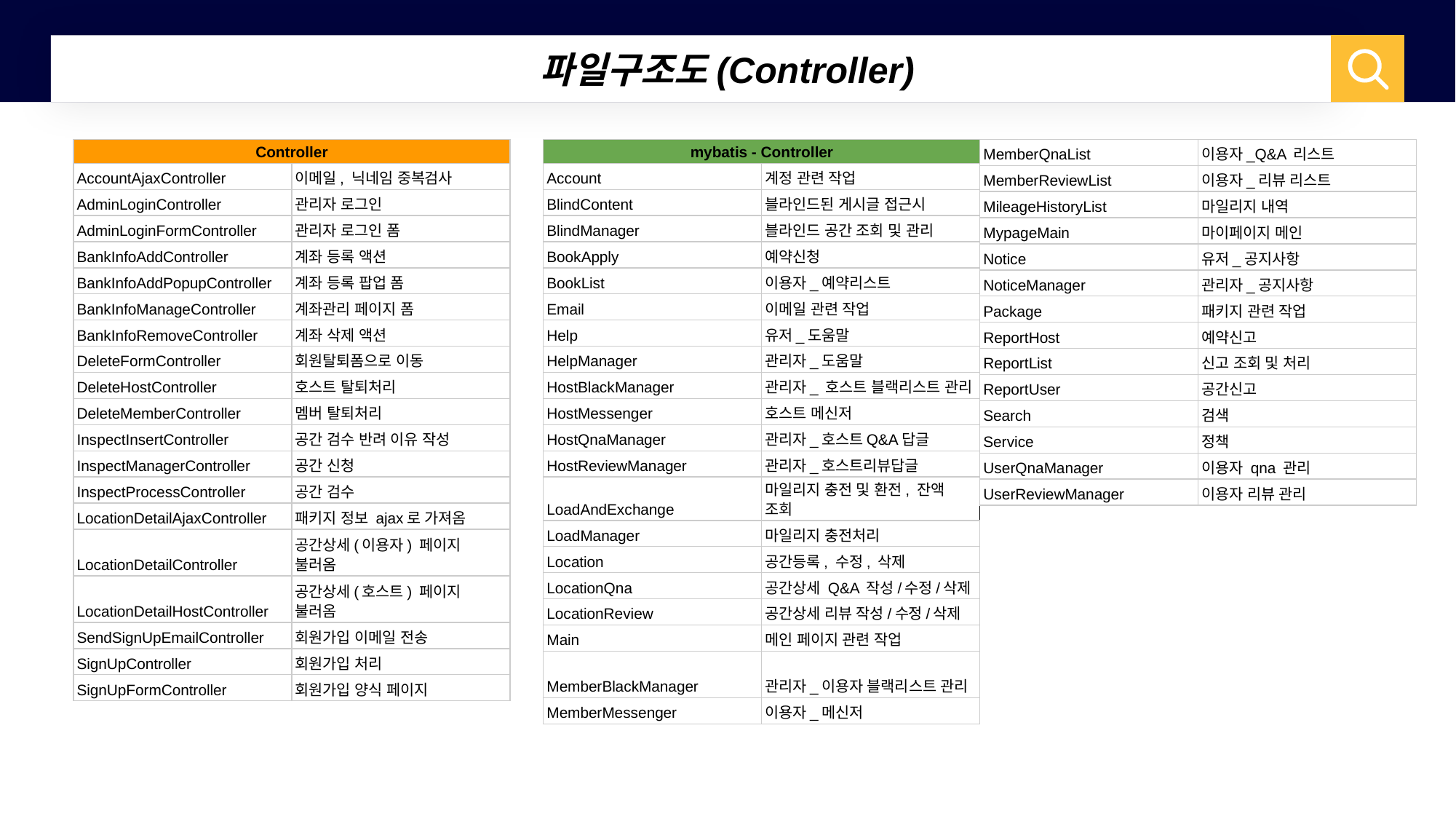

파일구조도(Controller)

| Controller |  |
| --- | --- |
| AccountAjaxController | 이메일, 닉네임 중복검사 |
| AdminLoginController | 관리자 로그인 |
| AdminLoginFormController | 관리자 로그인 폼 |
| BankInfoAddController | 계좌 등록 액션 |
| BankInfoAddPopupController | 계좌 등록 팝업 폼 |
| BankInfoManageController | 계좌관리 페이지 폼 |
| BankInfoRemoveController | 계좌 삭제 액션 |
| DeleteFormController | 회원탈퇴폼으로 이동 |
| DeleteHostController | 호스트 탈퇴처리 |
| DeleteMemberController | 멤버 탈퇴처리 |
| InspectInsertController | 공간 검수 반려 이유 작성 |
| InspectManagerController | 공간 신청 |
| InspectProcessController | 공간 검수 |
| LocationDetailAjaxController | 패키지 정보 ajax로 가져옴 |
| LocationDetailController | 공간상세(이용자) 페이지 불러옴 |
| LocationDetailHostController | 공간상세(호스트) 페이지 불러옴 |
| SendSignUpEmailController | 회원가입 이메일 전송 |
| SignUpController | 회원가입 처리 |
| SignUpFormController | 회원가입 양식 페이지 |
| mybatis - Controller |  |
| --- | --- |
| Account | 계정 관련 작업 |
| BlindContent | 블라인드된 게시글 접근시 |
| BlindManager | 블라인드 공간 조회 및 관리 |
| BookApply | 예약신청 |
| BookList | 이용자\_예약리스트 |
| Email | 이메일 관련 작업 |
| Help | 유저\_도움말 |
| HelpManager | 관리자\_도움말 |
| HostBlackManager | 관리자\_ 호스트 블랙리스트 관리 |
| HostMessenger | 호스트 메신저 |
| HostQnaManager | 관리자\_호스트Q&A답글 |
| HostReviewManager | 관리자\_호스트리뷰답글 |
| LoadAndExchange | 마일리지 충전 및 환전, 잔액 조회 |
| LoadManager | 마일리지 충전처리 |
| Location | 공간등록, 수정, 삭제 |
| LocationQna | 공간상세 Q&A 작성/수정/삭제 |
| LocationReview | 공간상세 리뷰 작성/수정/삭제 |
| Main | 메인 페이지 관련 작업 |
| MemberBlackManager | 관리자\_이용자 블랙리스트 관리 |
| MemberMessenger | 이용자\_메신저 |
| MemberQnaList | 이용자\_Q&A 리스트 |
| --- | --- |
| MemberReviewList | 이용자\_리뷰 리스트 |
| MileageHistoryList | 마일리지 내역 |
| MypageMain | 마이페이지 메인 |
| Notice | 유저\_공지사항 |
| NoticeManager | 관리자\_공지사항 |
| Package | 패키지 관련 작업 |
| ReportHost | 예약신고 |
| ReportList | 신고 조회 및 처리 |
| ReportUser | 공간신고 |
| Search | 검색 |
| Service | 정책 |
| UserQnaManager | 이용자 qna 관리 |
| UserReviewManager | 이용자 리뷰 관리 |